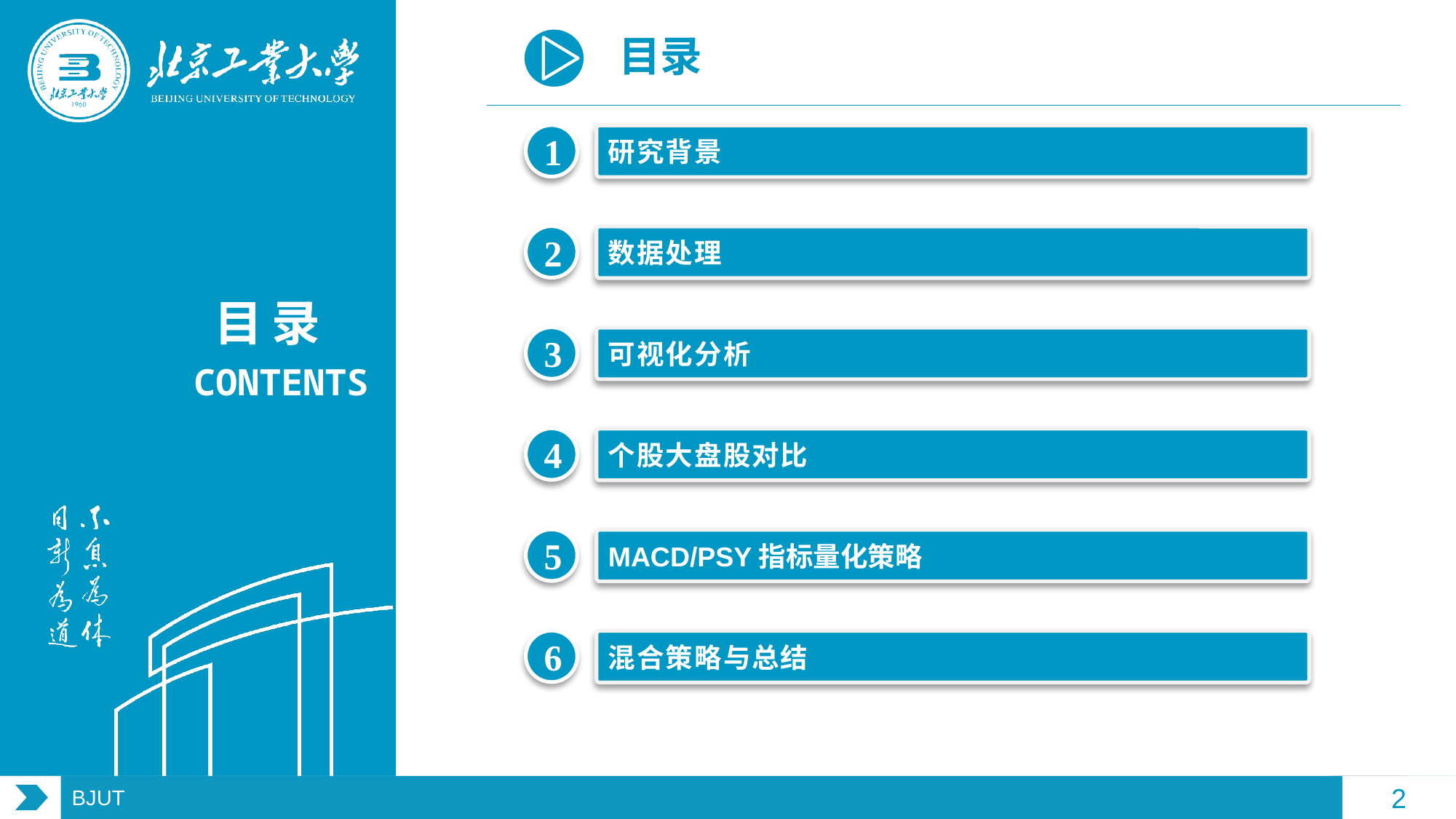

# 目录
1
研究背景
2
数据处理
3
可视化分析
4
个股大盘股对比
5
MACD/PSY指标量化策略
6
混合策略与总结